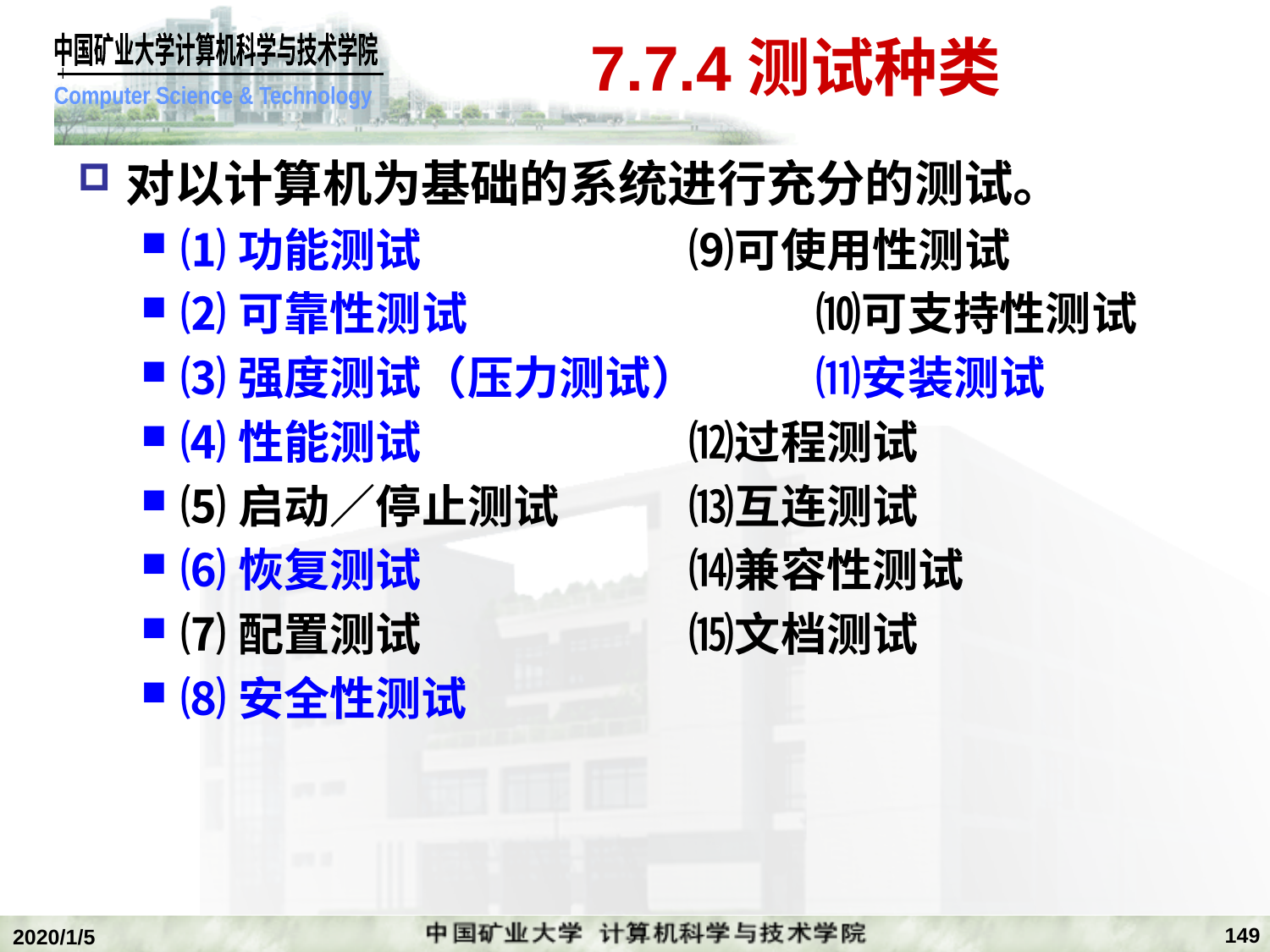

# 7.7.4测试种类
对以计算机为基础的系统进行充分的测试。
⑴功能测试			⑼可使用性测试
⑵可靠性测试			⑽可支持性测试
⑶强度测试（压力测试）	⑾安装测试
⑷性能测试			⑿过程测试
⑸启动／停止测试		⒀互连测试
⑹恢复测试			⒁兼容性测试
⑺配置测试			⒂文档测试
⑻安全性测试
149
2020/1/5